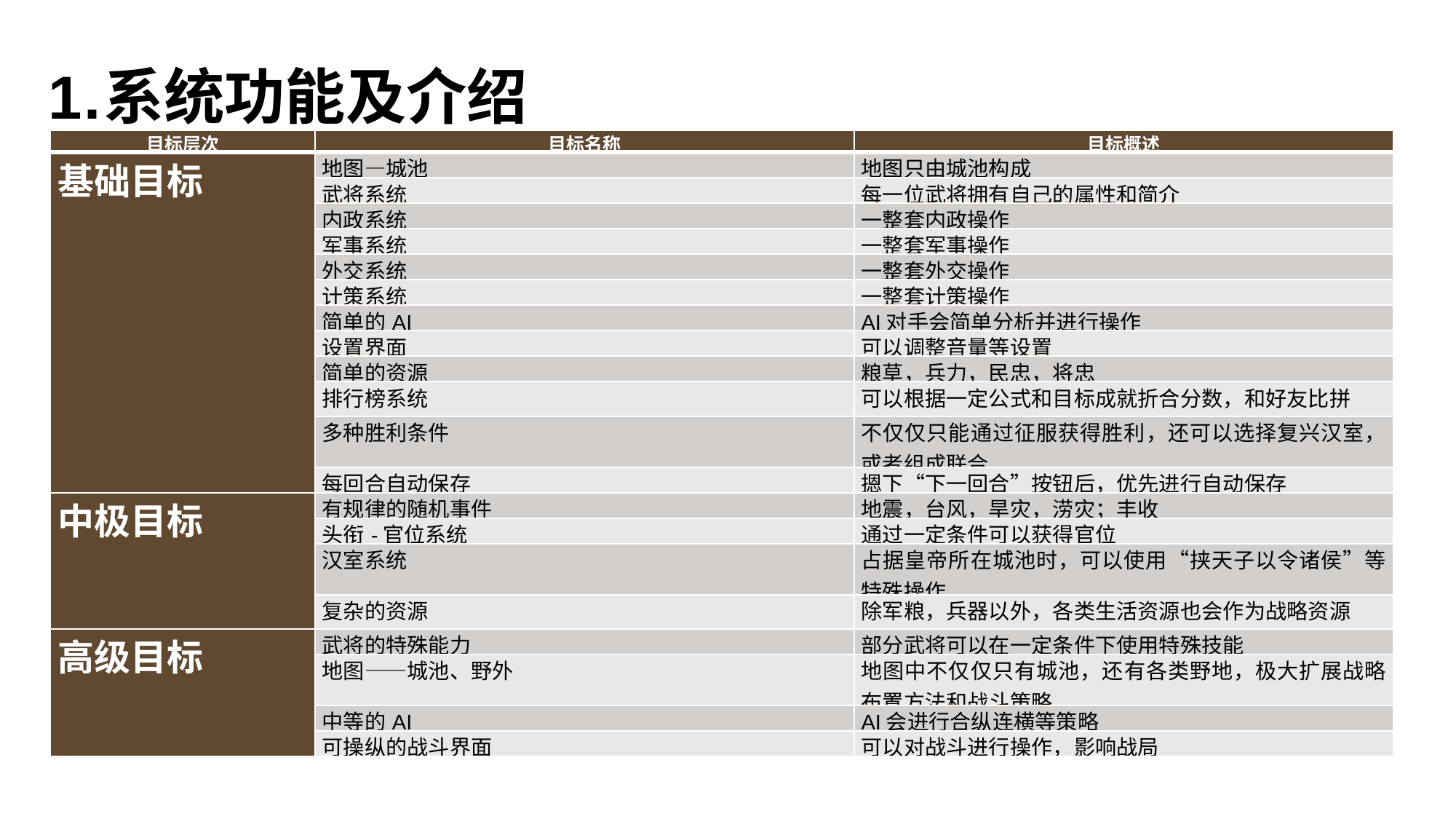

系统功能及介绍
| 目标层次 | 目标名称 | 目标概述 |
| --- | --- | --- |
| 基础目标 | 地图—城池 | 地图只由城池构成 |
|  | 武将系统 | 每一位武将拥有自己的属性和简介 |
|  | 内政系统 | 一整套内政操作 |
|  | 军事系统 | 一整套军事操作 |
|  | 外交系统 | 一整套外交操作 |
|  | 计策系统 | 一整套计策操作 |
|  | 简单的AI | AI对手会简单分析并进行操作 |
|  | 设置界面 | 可以调整音量等设置 |
|  | 简单的资源 | 粮草，兵力，民忠，将忠 |
|  | 排行榜系统 | 可以根据一定公式和目标成就折合分数，和好友比拼 |
|  | 多种胜利条件 | 不仅仅只能通过征服获得胜利，还可以选择复兴汉室，或者组成联合。 |
|  | 每回合自动保存 | 摁下“下一回合”按钮后，优先进行自动保存 |
| 中极目标 | 有规律的随机事件 | 地震，台风，旱灾，涝灾；丰收 |
|  | 头衔-官位系统 | 通过一定条件可以获得官位 |
|  | 汉室系统 | 占据皇帝所在城池时，可以使用“挟天子以令诸侯”等特殊操作 |
|  | 复杂的资源 | 除军粮，兵器以外，各类生活资源也会作为战略资源 |
| 高级目标 | 武将的特殊能力 | 部分武将可以在一定条件下使用特殊技能 |
|  | 地图——城池、野外 | 地图中不仅仅只有城池，还有各类野地，极大扩展战略布置方法和战斗策略 |
|  | 中等的AI | AI会进行合纵连横等策略 |
|  | 可操纵的战斗界面 | 可以对战斗进行操作，影响战局 |